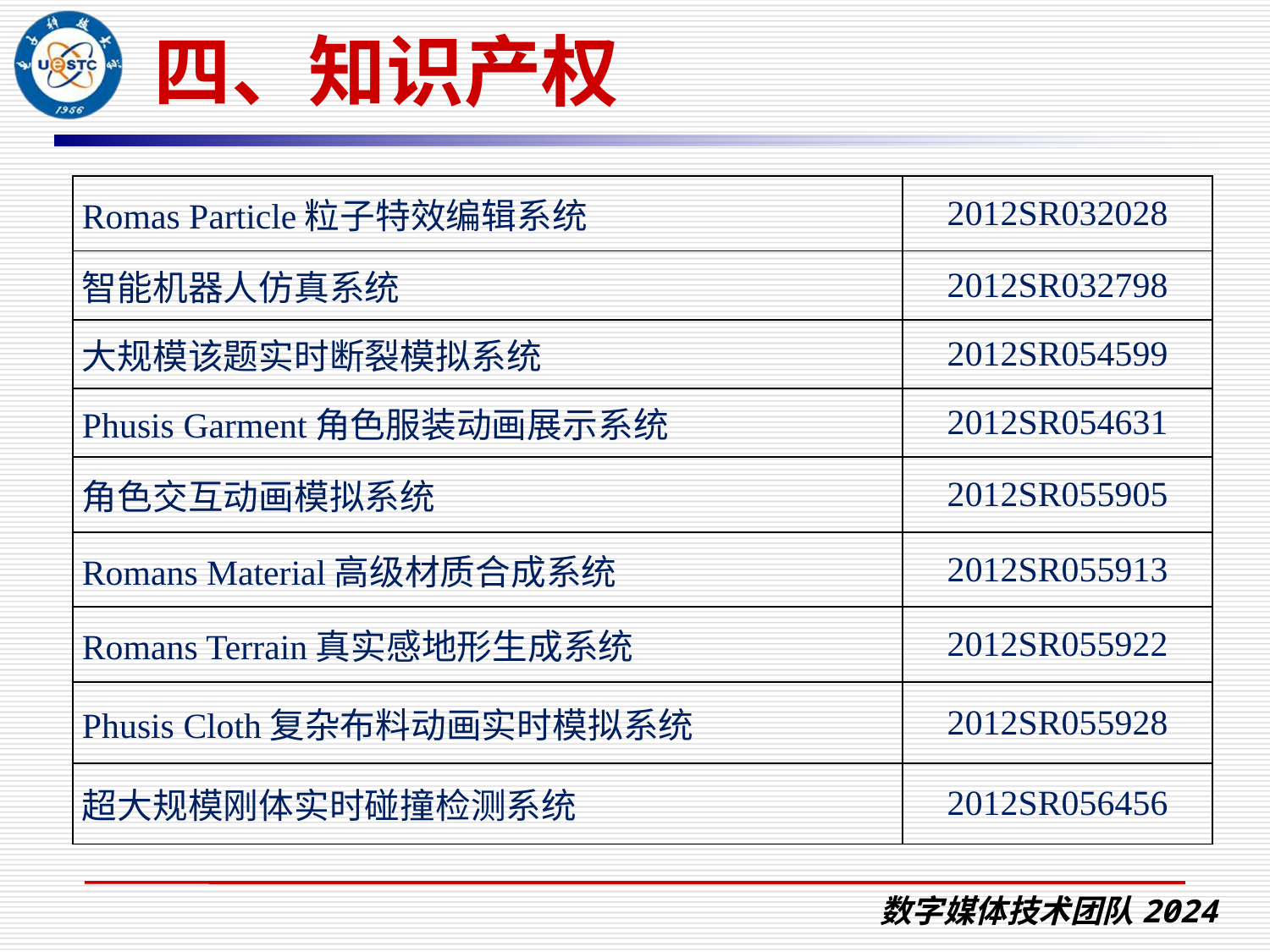

四、知识产权
| Romas Particle粒子特效编辑系统 | 2012SR032028 |
| --- | --- |
| 智能机器人仿真系统 | 2012SR032798 |
| 大规模该题实时断裂模拟系统 | 2012SR054599 |
| Phusis Garment角色服装动画展示系统 | 2012SR054631 |
| 角色交互动画模拟系统 | 2012SR055905 |
| Romans Material高级材质合成系统 | 2012SR055913 |
| Romans Terrain真实感地形生成系统 | 2012SR055922 |
| Phusis Cloth复杂布料动画实时模拟系统 | 2012SR055928 |
| 超大规模刚体实时碰撞检测系统 | 2012SR056456 |